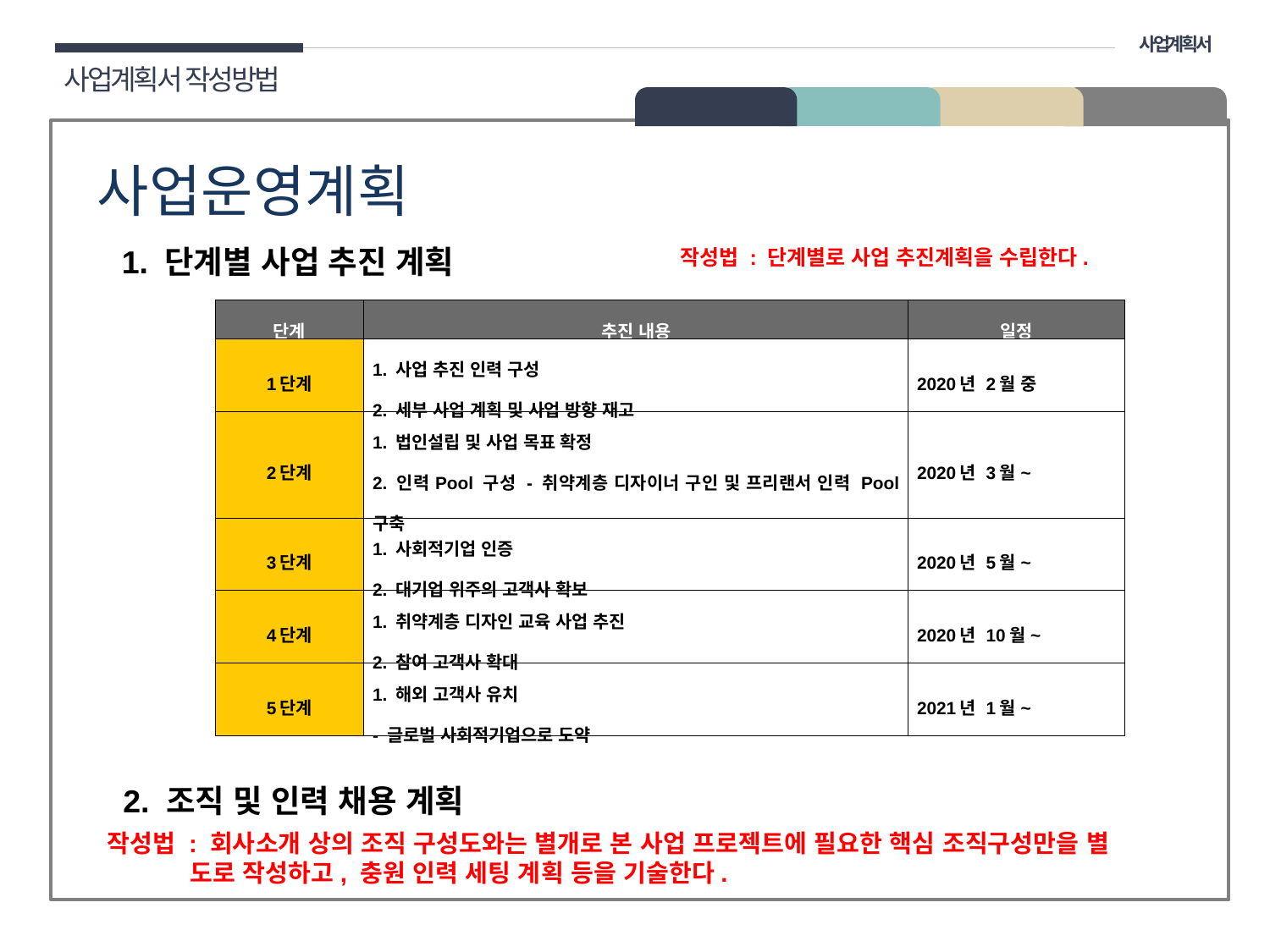

사업계획서
사업계획서 작성방법
02 구성

사업운영계획
1. 단계별 사업 추진 계획
작성법 : 단계별로 사업 추진계획을 수립한다.
| 단계 | 추진 내용 | 일정 |
| --- | --- | --- |
| 1단계 | 1. 사업 추진 인력 구성 2. 세부 사업 계획 및 사업 방향 재고 | 2020년 2월 중 |
| 2단계 | 1. 법인설립 및 사업 목표 확정 2. 인력Pool 구성 - 취약계층 디자이너 구인 및 프리랜서 인력 Pool 구축 | 2020년 3월~ |
| 3단계 | 1. 사회적기업 인증 2. 대기업 위주의 고객사 확보 | 2020년 5월~ |
| 4단계 | 1. 취약계층 디자인 교육 사업 추진 2. 참여 고객사 확대 | 2020년 10월~ |
| 5단계 | 1. 해외 고객사 유치 - 글로벌 사회적기업으로 도약 | 2021년 1월~ |
2. 조직 및 인력 채용 계획
작성법 : 회사소개 상의 조직 구성도와는 별개로 본 사업 프로젝트에 필요한 핵심 조직구성만을 별
           도로 작성하고, 충원 인력 세팅 계획 등을 기술한다.